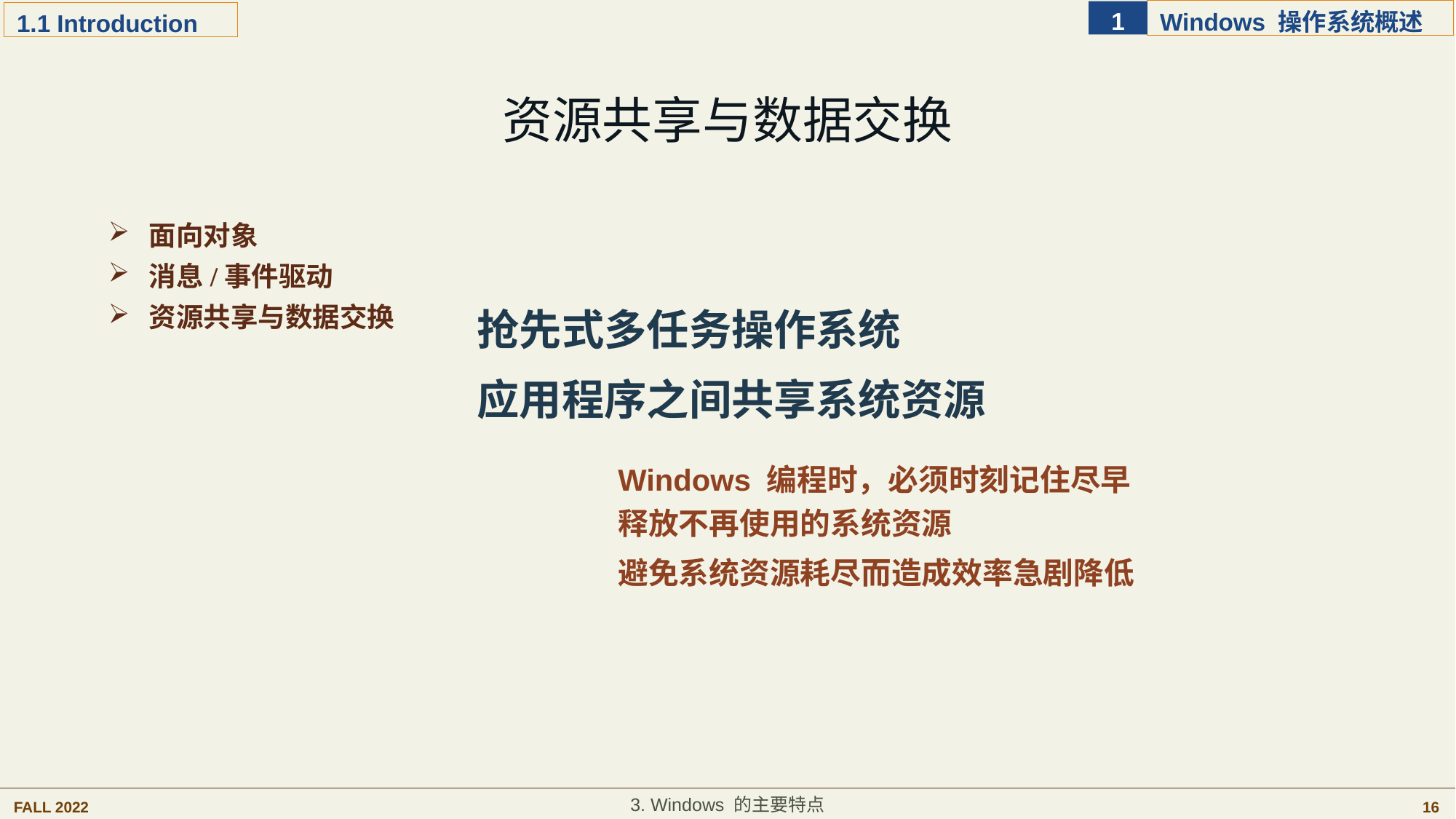

资源共享与数据交换
  面向对象
  消息/事件驱动
  资源共享与数据交换
抢先式多任务操作系统
应用程序之间共享系统资源
Windows 编程时，必须时刻记住尽早释放不再使用的系统资源
避免系统资源耗尽而造成效率急剧降低
3. Windows 的主要特点